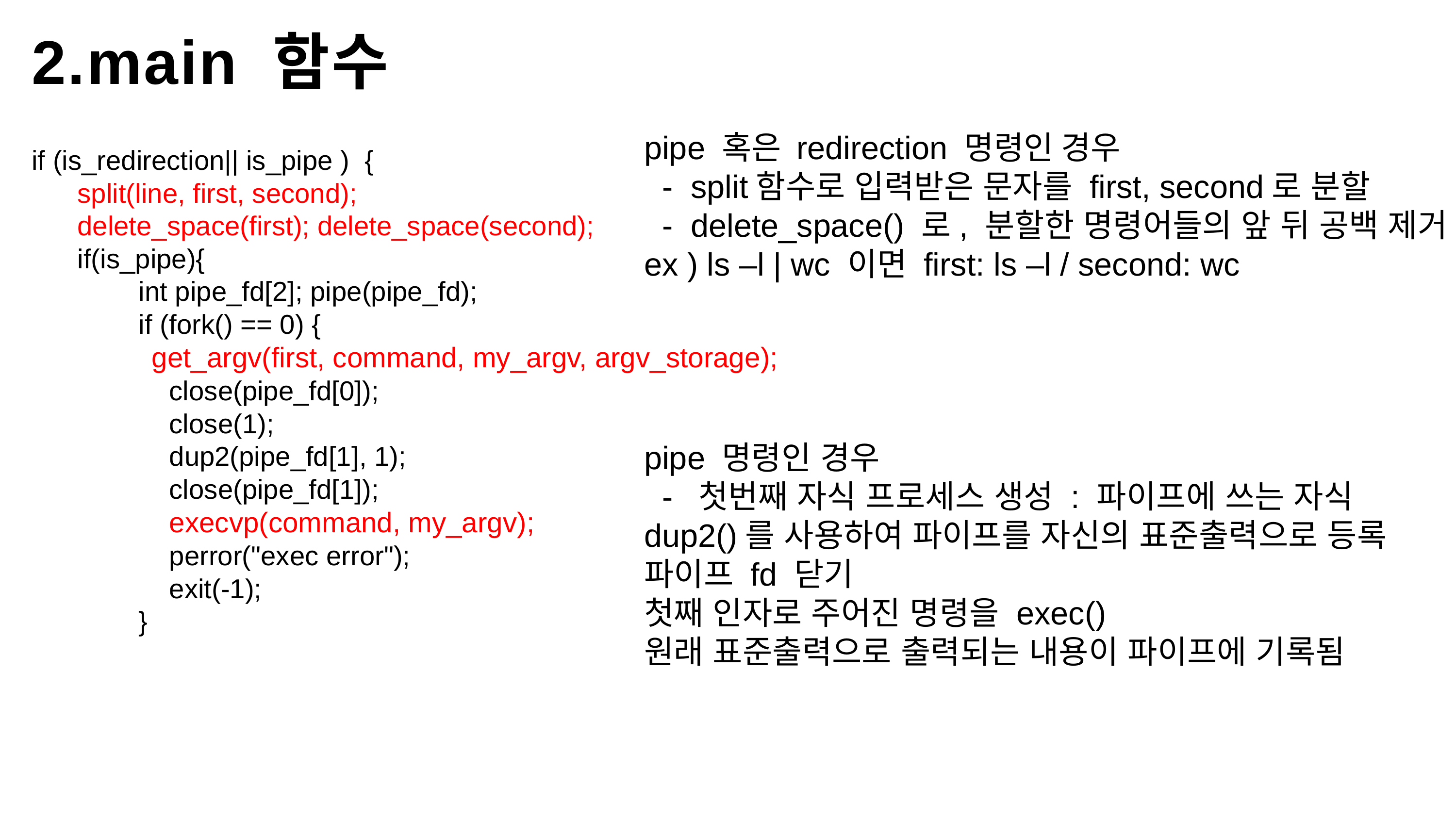

2.main 함수
pipe 혹은 redirection 명령인 경우
  -  split함수로 입력받은 문자를 first, second로 분할
  -  delete_space() 로, 분할한 명령어들의 앞 뒤 공백 제거
ex ) ls –l | wc 이면 first: ls –l / second: wc

pipe 명령인 경우
  -  첫번째 자식 프로세스 생성 : 파이프에 쓰는 자식
dup2()를 사용하여 파이프를 자신의 표준출력으로 등록
파이프 fd 닫기
첫째 인자로 주어진 명령을 exec()
원래 표준출력으로 출력되는 내용이 파이프에 기록됨
if (is_redirection|| is_pipe )  {
      split(line, first, second);
      delete_space(first); delete_space(second);
      if(is_pipe){
              int pipe_fd[2]; pipe(pipe_fd);
              if (fork() == 0) {
	      get_argv(first, command, my_argv, argv_storage);
                  close(pipe_fd[0]);
                  close(1);
                  dup2(pipe_fd[1], 1);
                  close(pipe_fd[1]);
                  execvp(command, my_argv);
                  perror("exec error");
                  exit(-1);
              }